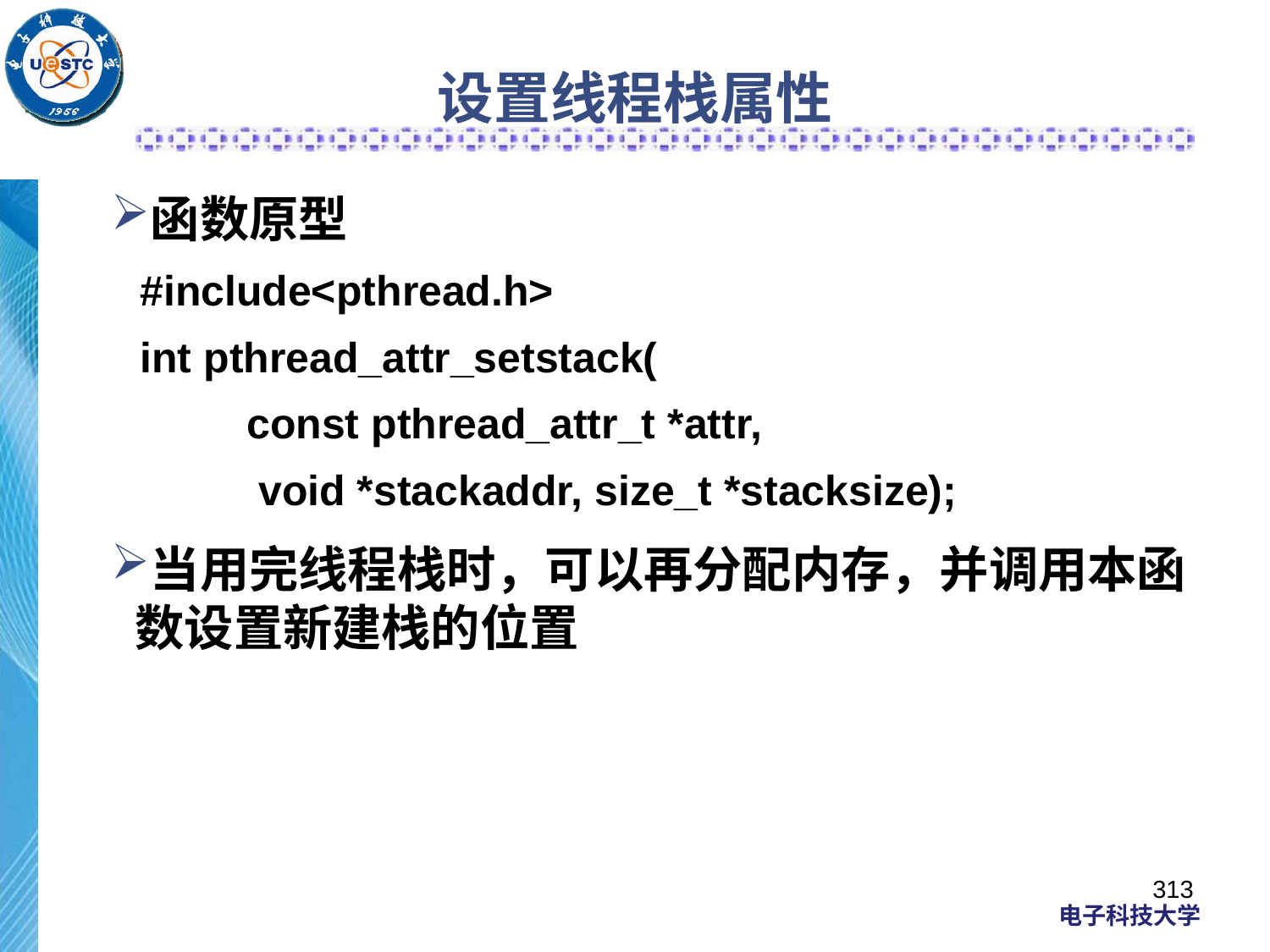

# 设置线程栈属性
函数原型
#include<pthread.h>
int pthread_attr_setstack(
         const pthread_attr_t *attr,
          void *stackaddr, size_t *stacksize);
当用完线程栈时，可以再分配内存，并调用本函数设置新建栈的位置
313